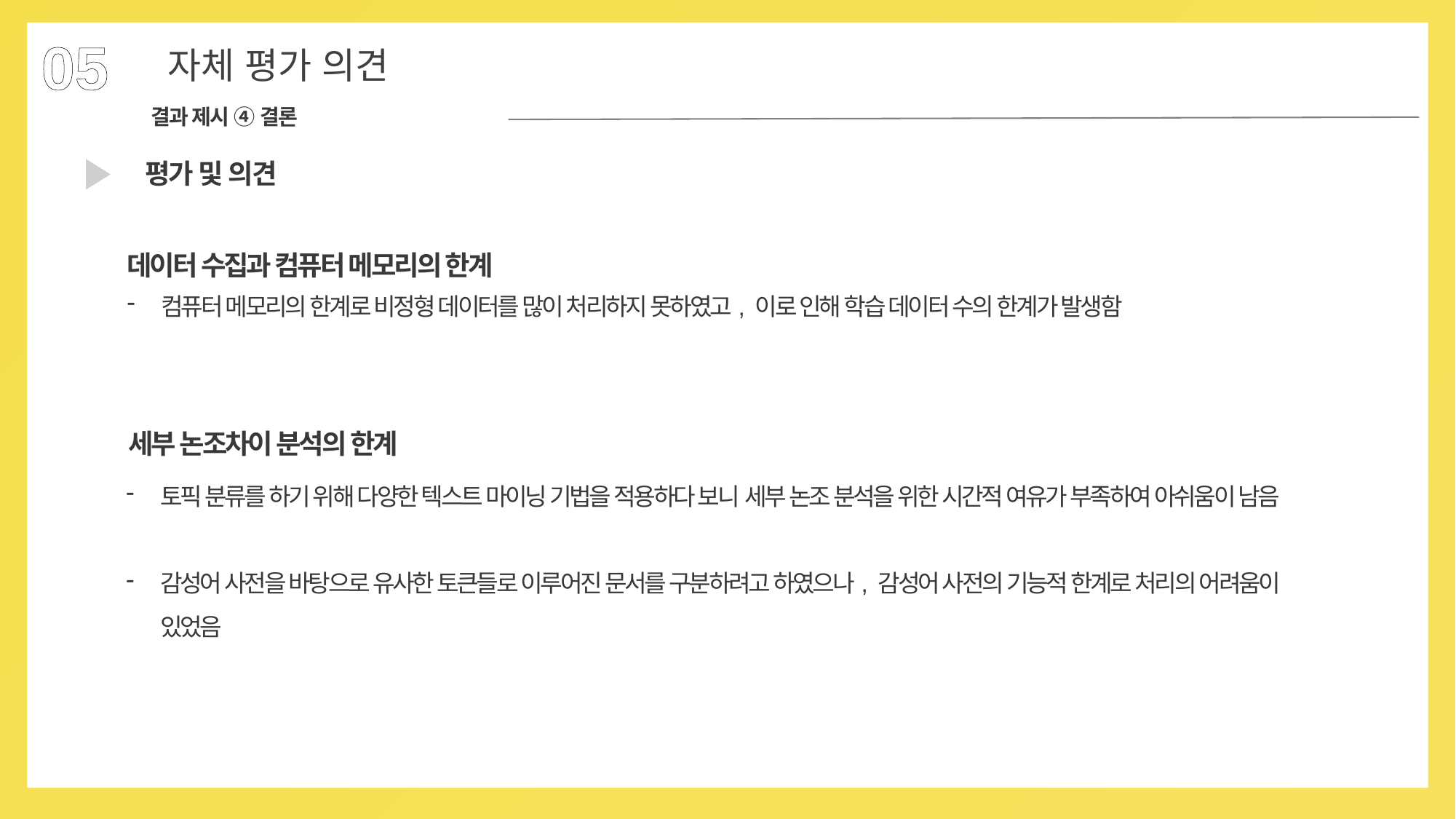

05
자체 평가 의견
결과 제시 ④ 결론
▶
평가 및 의견
데이터 수집과 컴퓨터 메모리의 한계
컴퓨터 메모리의 한계로 비정형 데이터를 많이 처리하지 못하였고, 이로 인해 학습 데이터 수의 한계가 발생함
세부 논조차이 분석의 한계
토픽 분류를 하기 위해 다양한 텍스트 마이닝 기법을 적용하다 보니 세부 논조 분석을 위한 시간적 여유가 부족하여 아쉬움이 남음

감성어 사전을 바탕으로 유사한 토큰들로 이루어진 문서를 구분하려고 하였으나, 감성어 사전의 기능적 한계로 처리의 어려움이 있었음